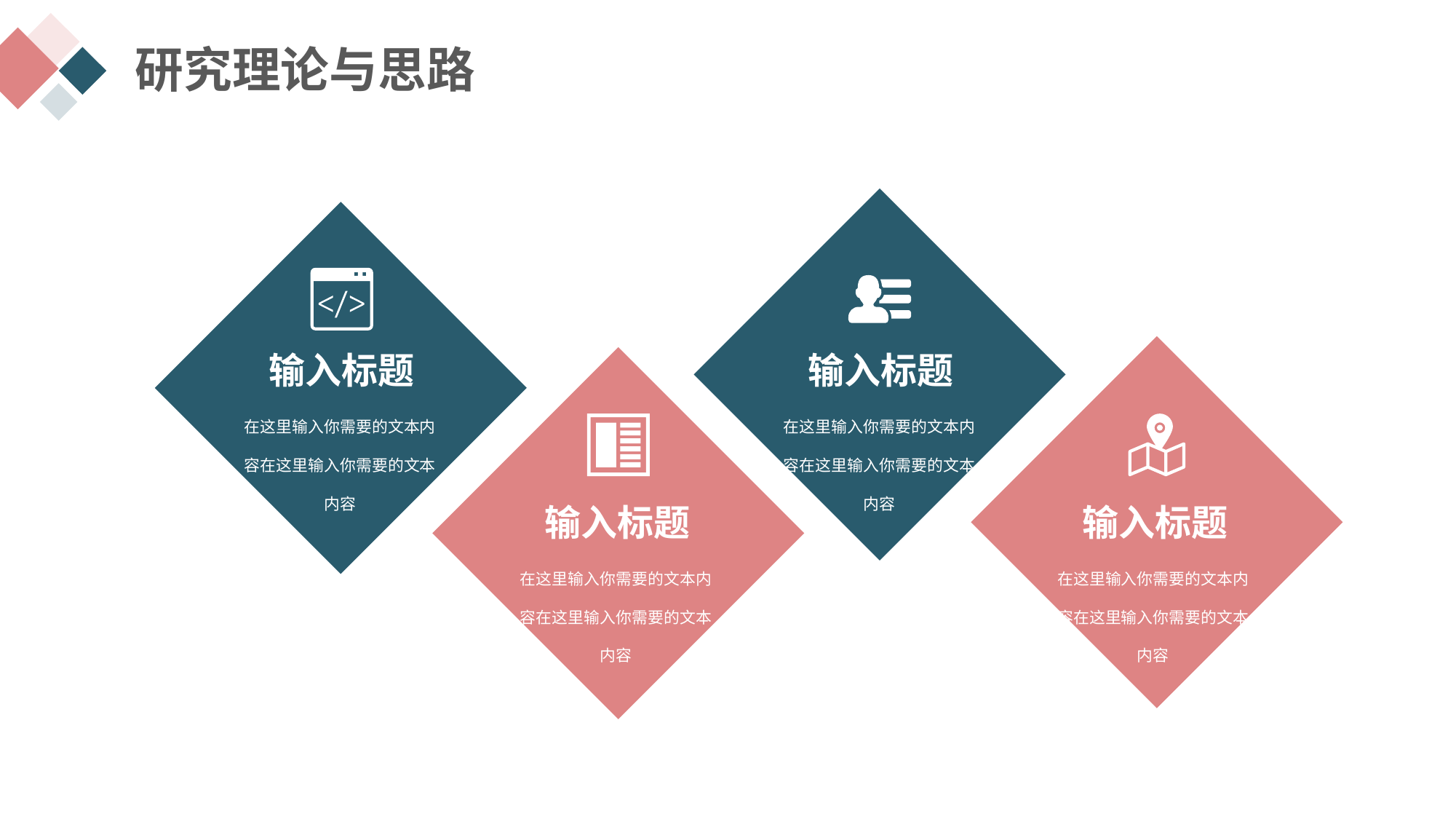

研究理论与思路

输入标题
在这里输入你需要的文本内容在这里输入你需要的文本内容

输入标题
在这里输入你需要的文本内容在这里输入你需要的文本内容

输入标题
在这里输入你需要的文本内容在这里输入你需要的文本内容

输入标题
在这里输入你需要的文本内容在这里输入你需要的文本内容